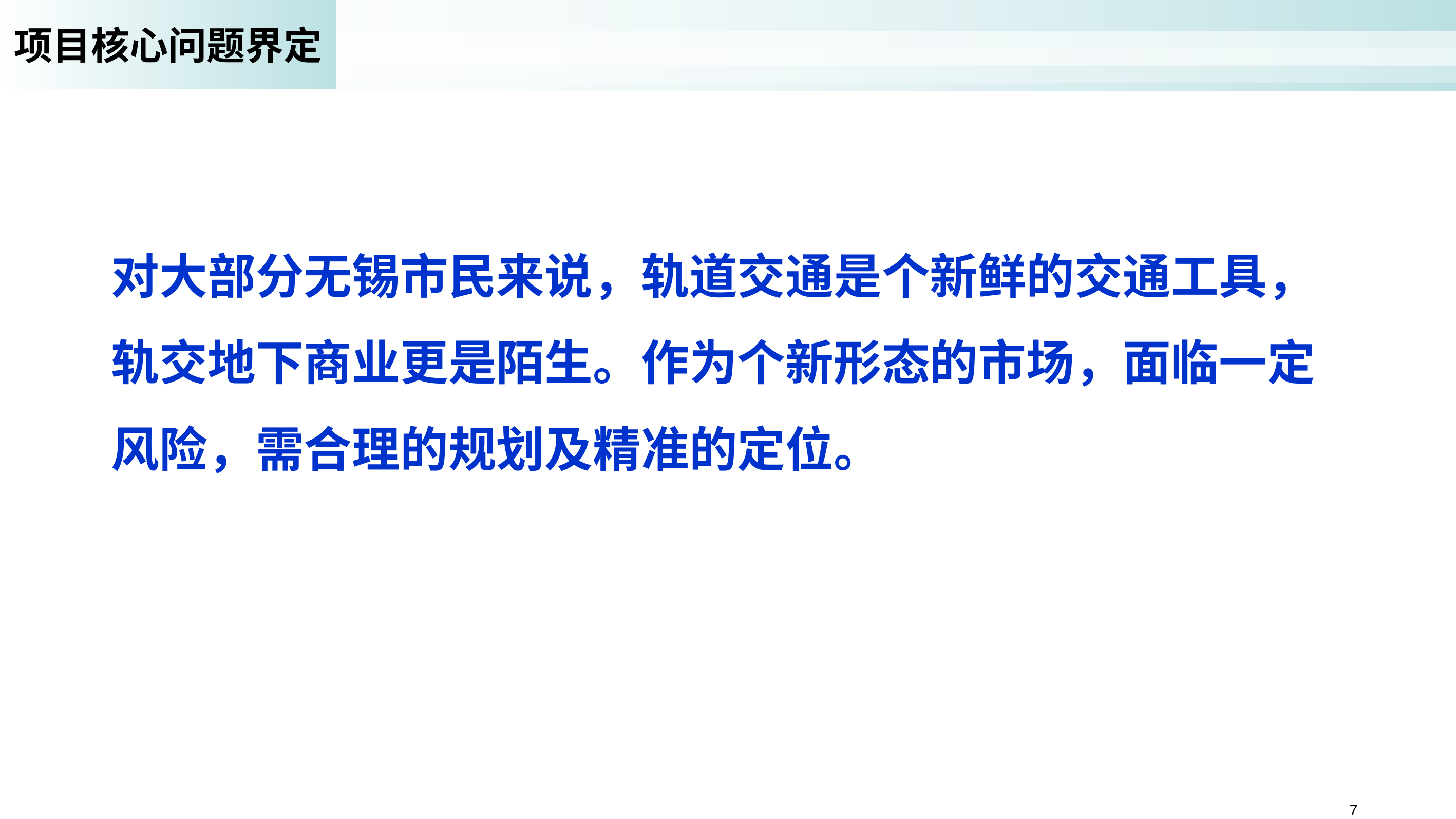

项目核心问题界定
对大部分无锡市民来说，轨道交通是个新鲜的交通工具，轨交地下商业更是陌生。作为个新形态的市场，面临一定风险，需合理的规划及精准的定位。
7